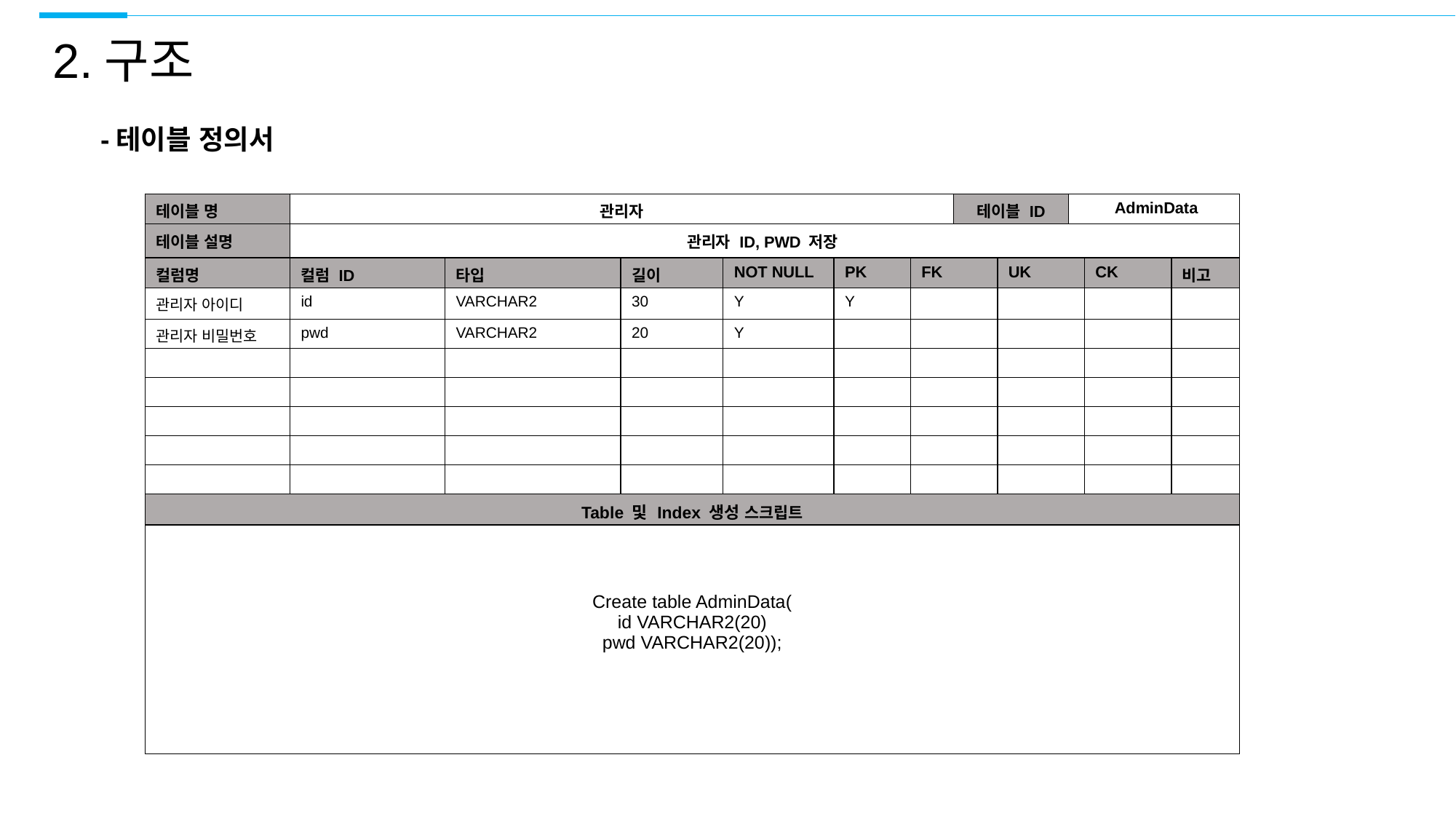

2.구조
-테이블 정의서

| 테이블 명 | 관리자 |  |  |  |  |  | 테이블 ID |  | AdminData |  |  |
| --- | --- | --- | --- | --- | --- | --- | --- | --- | --- | --- | --- |
| 테이블 설명 | 관리자 ID, PWD 저장 |  |  |  |  |  |  |  |  |  |  |
| 컬럼명 | 컬럼 ID | 타입 | 길이 | NOT NULL | PK | FK | PK | UK | FK | CK | 비고 |
| 관리자 아이디 | id | VARCHAR2 | 30 | Y | Y |  |  |  |  |  |  |
| 관리자 비밀번호 | pwd | VARCHAR2 | 20 | Y |  |  |  |  |  |  |  |
|  |  |  |  |  |  |  |  |  |  |  |  |
|  |  |  |  |  |  |  |  |  |  |  |  |
|  |  |  |  |  |  |  |  |  |  |  |  |
|  |  |  |  |  |  |  |  |  |  |  |  |
|  |  |  |  |  |  |  |  |  |  |  |  |
| Table 및 Index 생성 스크립트 |  |  |  |  |  |  |  |  |  |  |  |
| Create table AdminData( id VARCHAR2(20) pwd VARCHAR2(20)); |  |  |  |  |  |  |  |  |  |  |  |